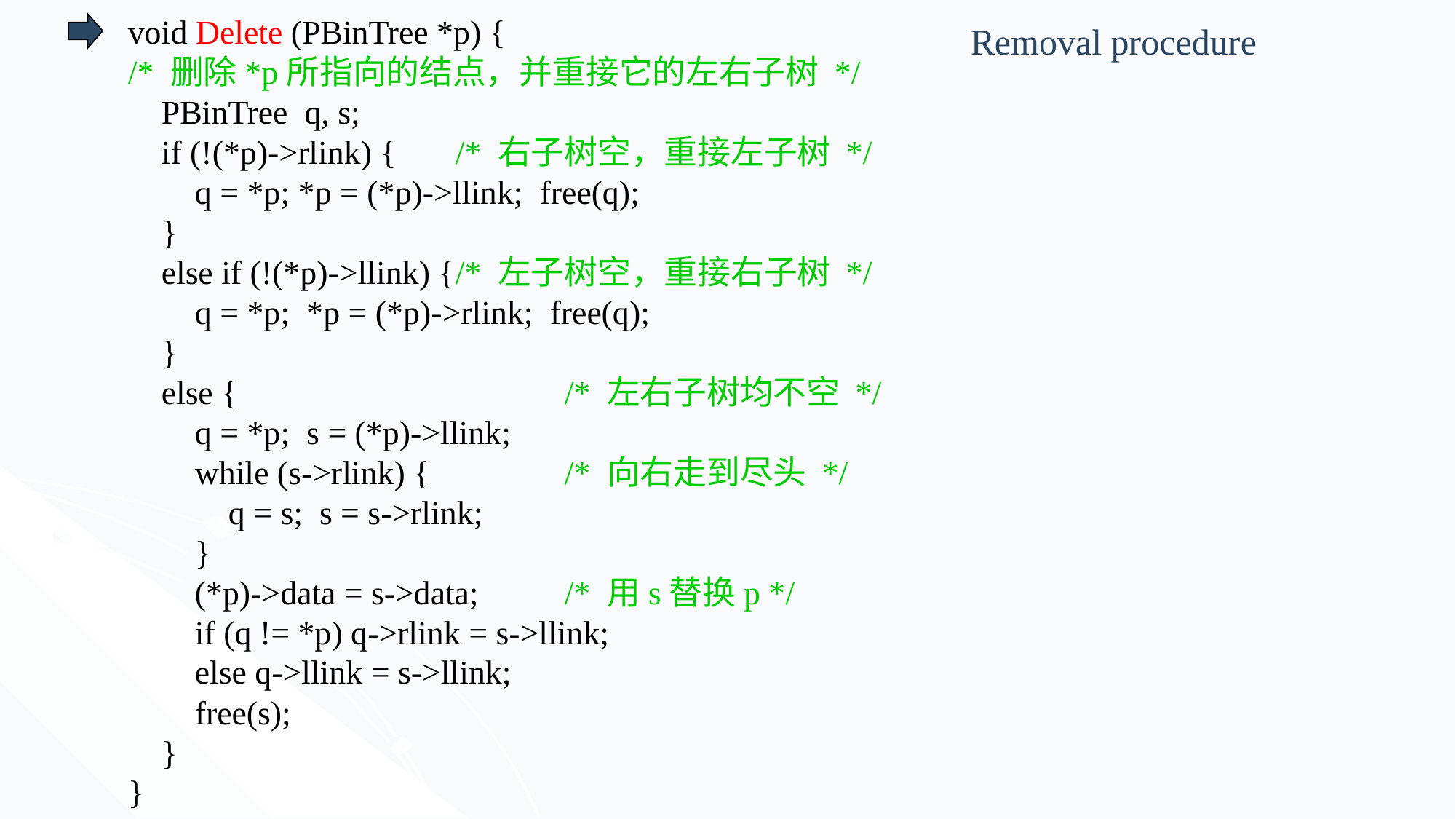

void Delete (PBinTree *p) {
/* 删除*p所指向的结点，并重接它的左右子树 */
    PBinTree  q, s;
    if (!(*p)->rlink) {	/* 右子树空，重接左子树 */
        q = *p; *p = (*p)->llink;  free(q);
    }
    else if (!(*p)->llink) {	/* 左子树空，重接右子树 */
        q = *p;  *p = (*p)->rlink;  free(q);
    }
    else {			/* 左右子树均不空 */
        q = *p;  s = (*p)->llink;
        while (s->rlink) {		/* 向右走到尽头 */
            q = s;  s = s->rlink;
        }
        (*p)->data = s->data;	/* 用s替换p */
        if (q != *p) q->rlink = s->llink;
        else q->llink = s->llink;
        free(s);
    }
}
Removal procedure